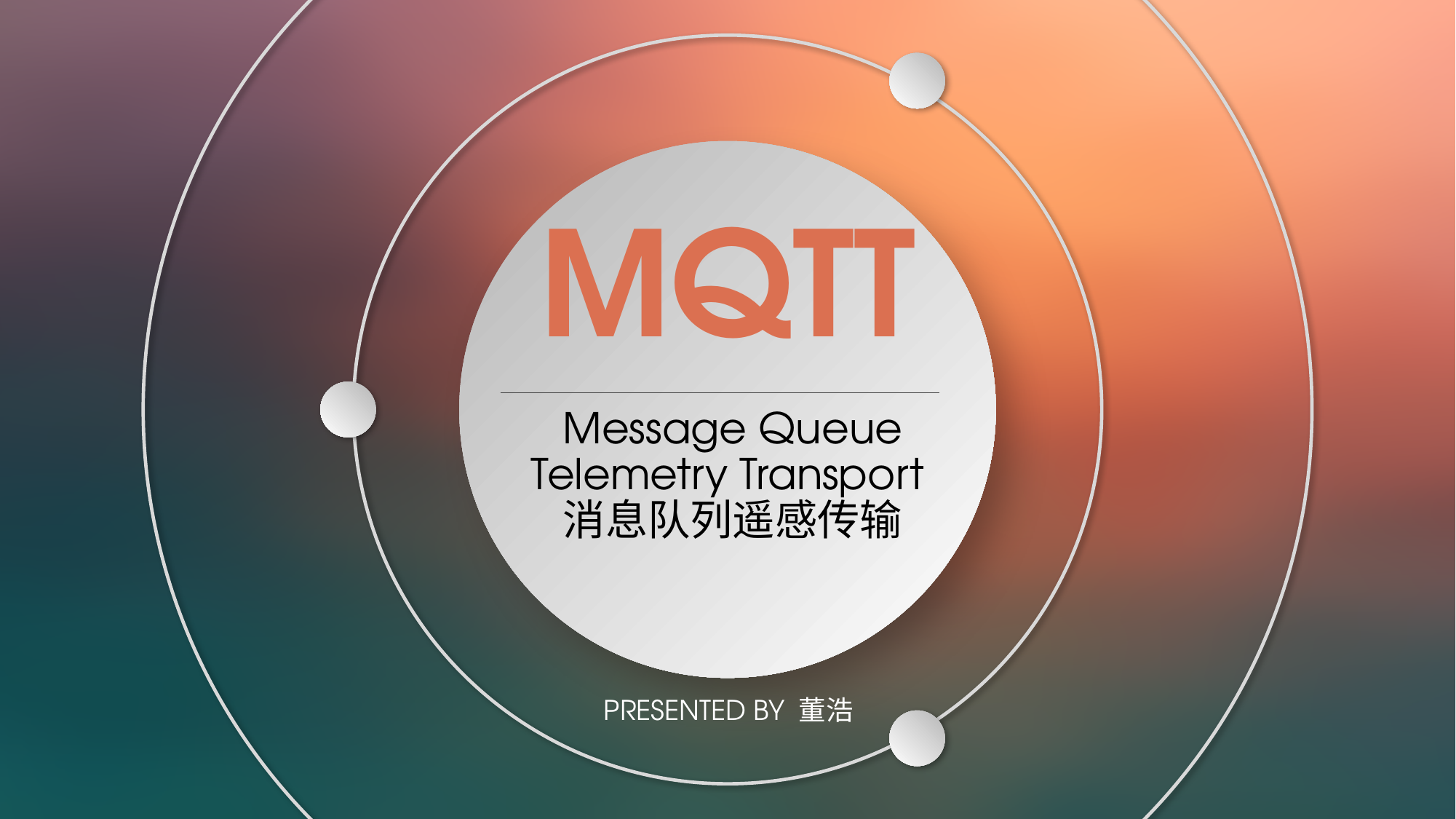

MQTT
Message Queue Telemetry Transport消息队列遥感传输
PRESENTED BY 董浩